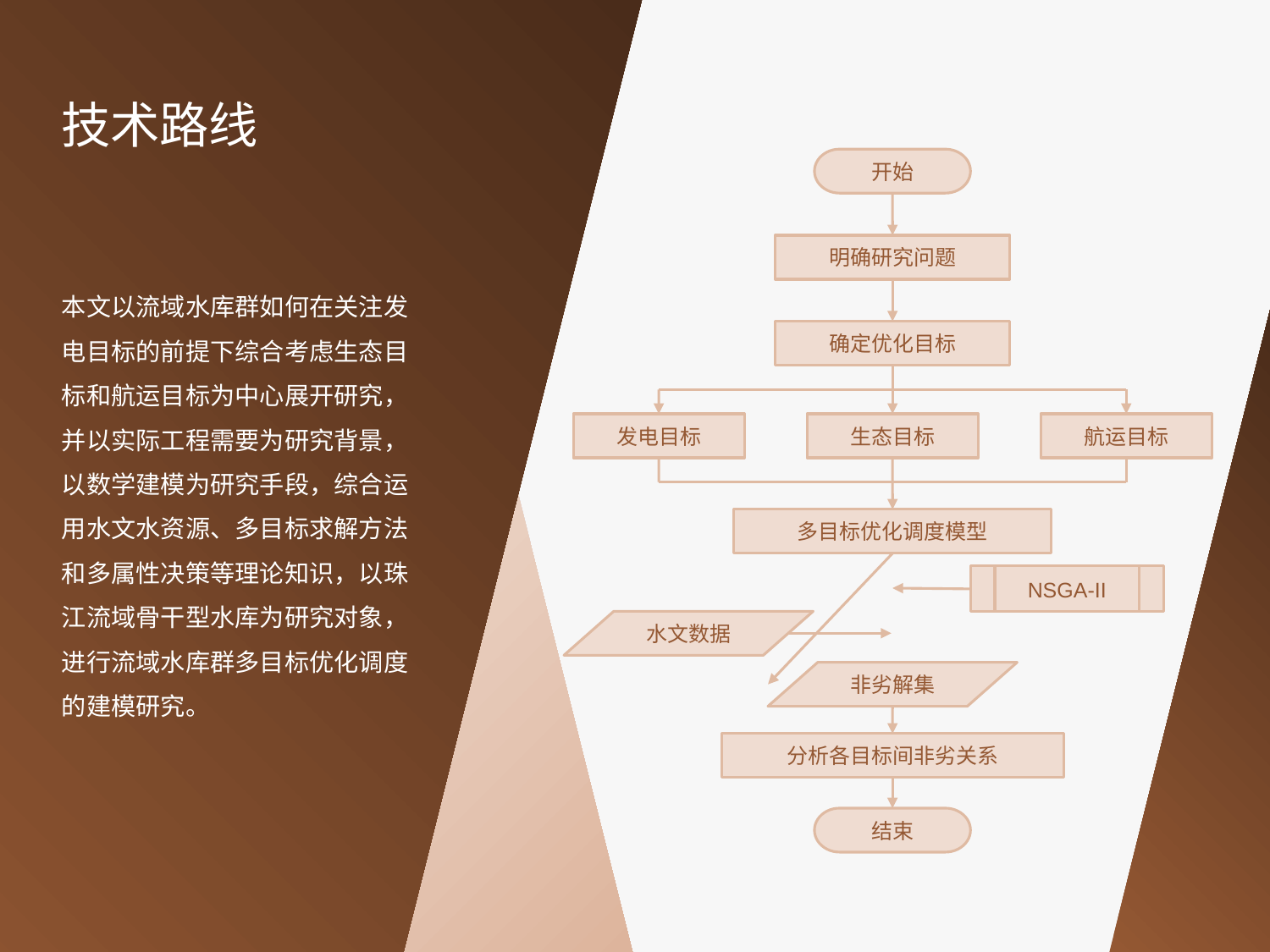

技术路线
开始
明确研究问题
确定优化目标
发电目标
生态目标
航运目标
多目标优化调度模型
NSGA-II
水文数据
非劣解集
分析各目标间非劣关系
结束
本文以流域水库群如何在关注发电目标的前提下综合考虑生态目标和航运目标为中心展开研究，并以实际工程需要为研究背景，以数学建模为研究手段，综合运用水文水资源、多目标求解方法和多属性决策等理论知识，以珠江流域骨干型水库为研究对象，进行流域水库群多目标优化调度的建模研究。